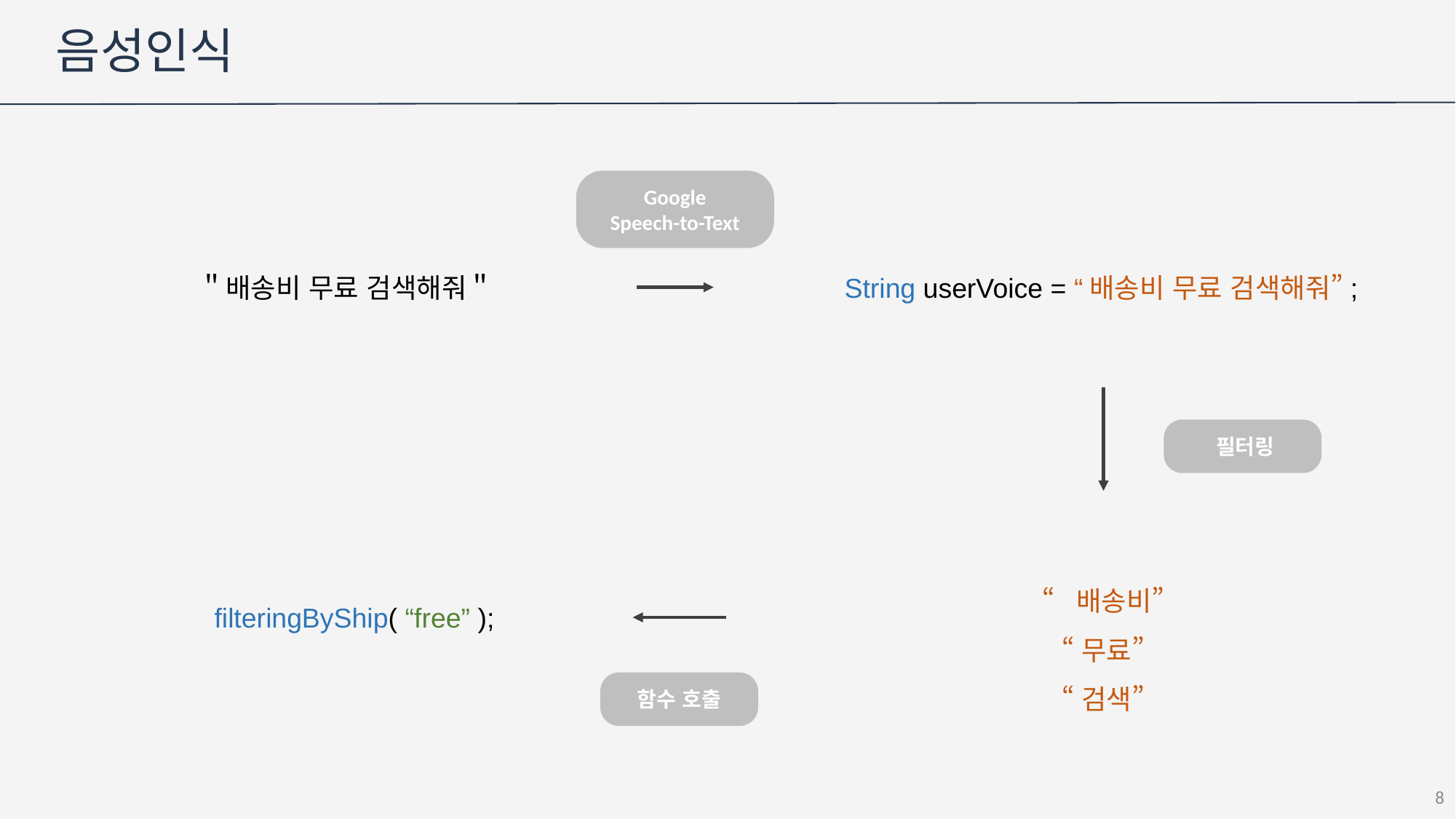

# 음성인식

Google
Speech-to-Text
＂배송비 무료 검색해줘＂
String userVoice = “배송비 무료 검색해줘”;

필터링
“배송비”
“무료”
“검색”
filteringByShip( “free” );

함수 호출
8